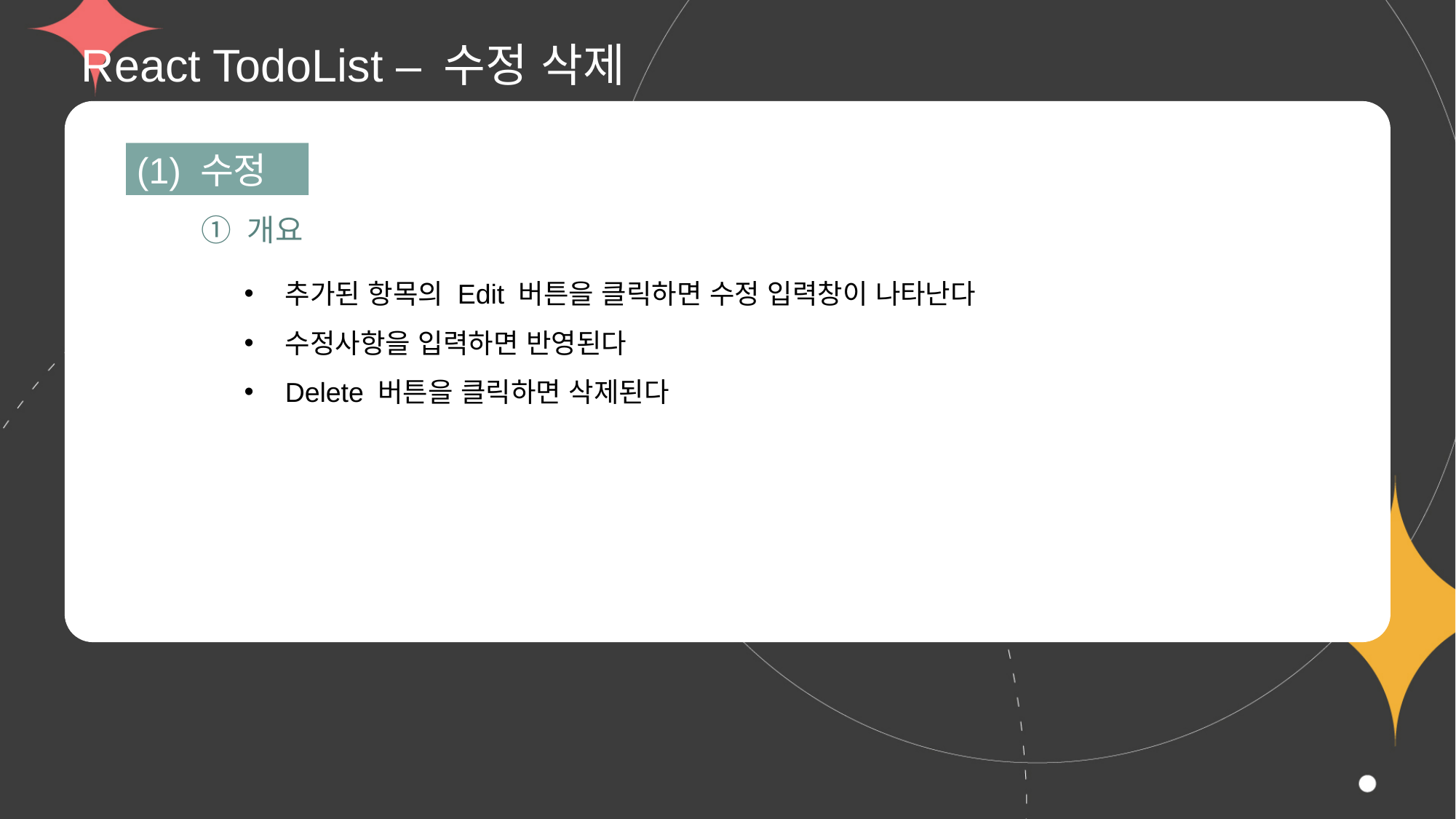

# React TodoList – 수정 삭제
(1) 수정
① 개요
추가된 항목의 Edit 버튼을 클릭하면 수정 입력창이 나타난다
수정사항을 입력하면 반영된다
Delete 버튼을 클릭하면 삭제된다